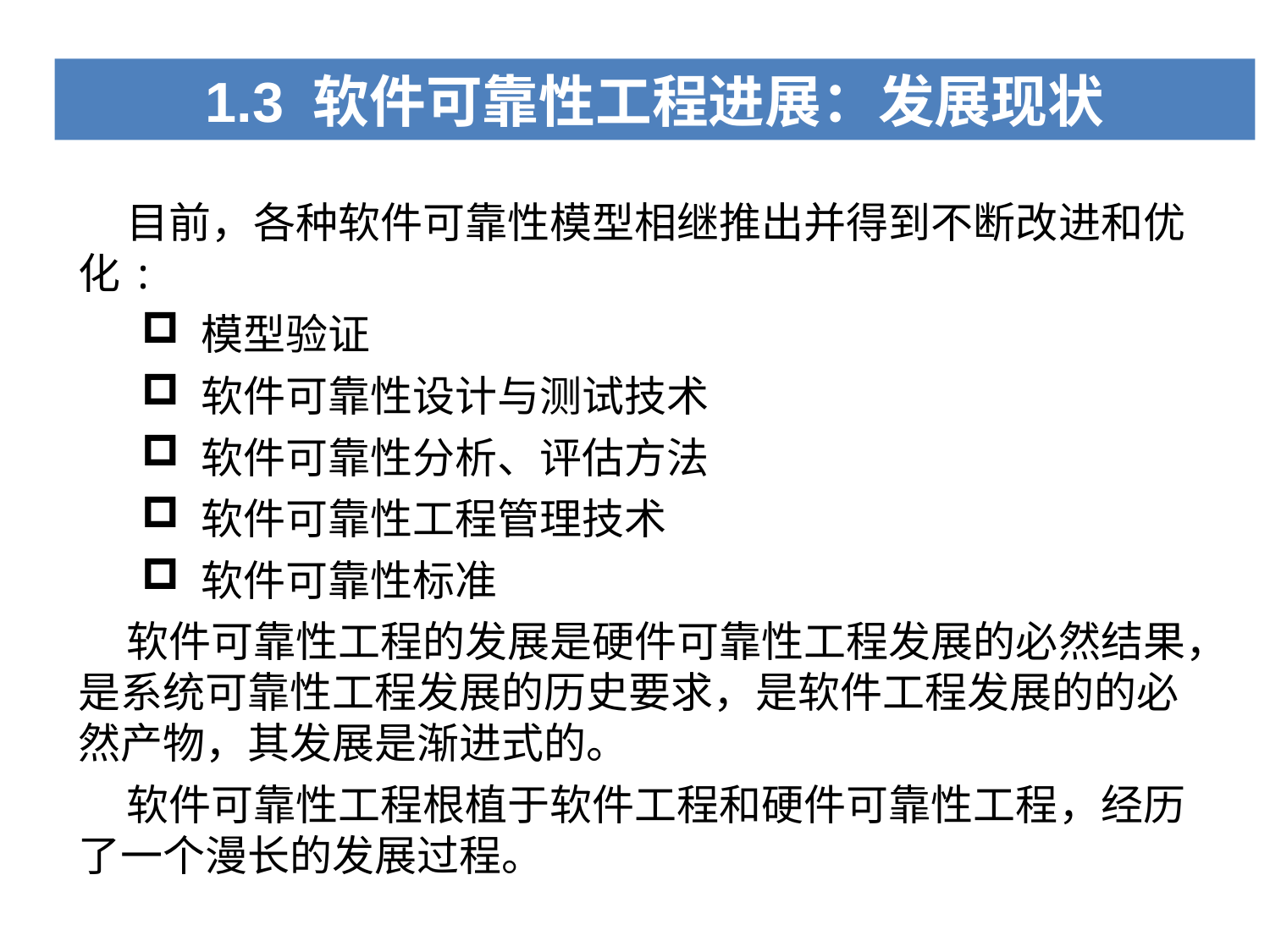

1.3 软件可靠性工程进展：发展现状
    目前，各种软件可靠性模型相继推出并得到不断改进和优化:
 模型验证
 软件可靠性设计与测试技术
 软件可靠性分析、评估方法
 软件可靠性工程管理技术
 软件可靠性标准
    软件可靠性工程的发展是硬件可靠性工程发展的必然结果，是系统可靠性工程发展的历史要求，是软件工程发展的的必然产物，其发展是渐进式的。
    软件可靠性工程根植于软件工程和硬件可靠性工程，经历了一个漫长的发展过程。